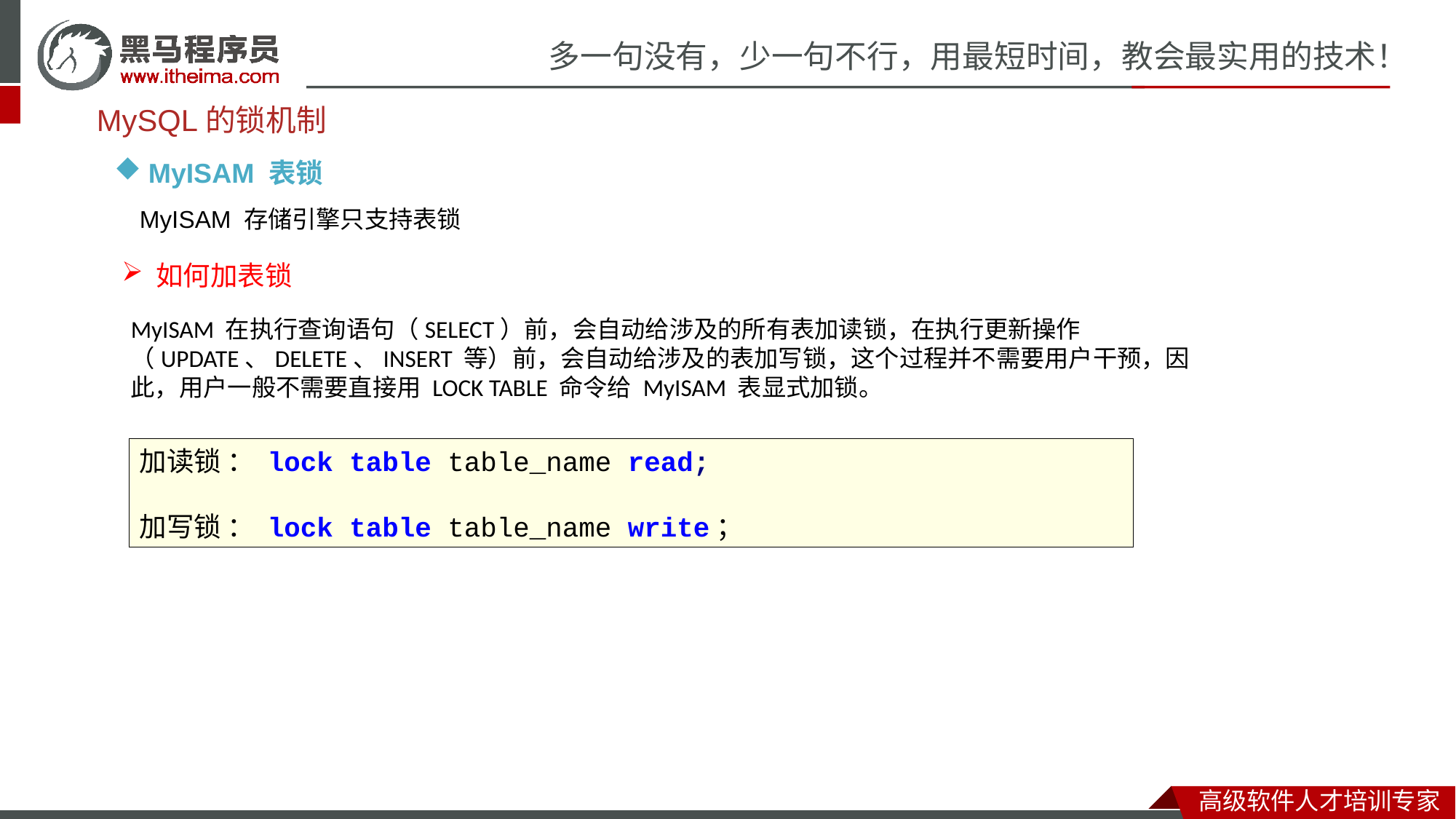

MySQL的锁机制
MyISAM 表锁
MyISAM 存储引擎只支持表锁
如何加表锁
MyISAM 在执行查询语句（SELECT）前，会自动给涉及的所有表加读锁，在执行更新操作（UPDATE、DELETE、INSERT 等）前，会自动给涉及的表加写锁，这个过程并不需要用户干预，因此，用户一般不需要直接用 LOCK TABLE 命令给 MyISAM 表显式加锁。
加读锁 ： lock table table_name read;

加写锁 ： lock table table_name write；